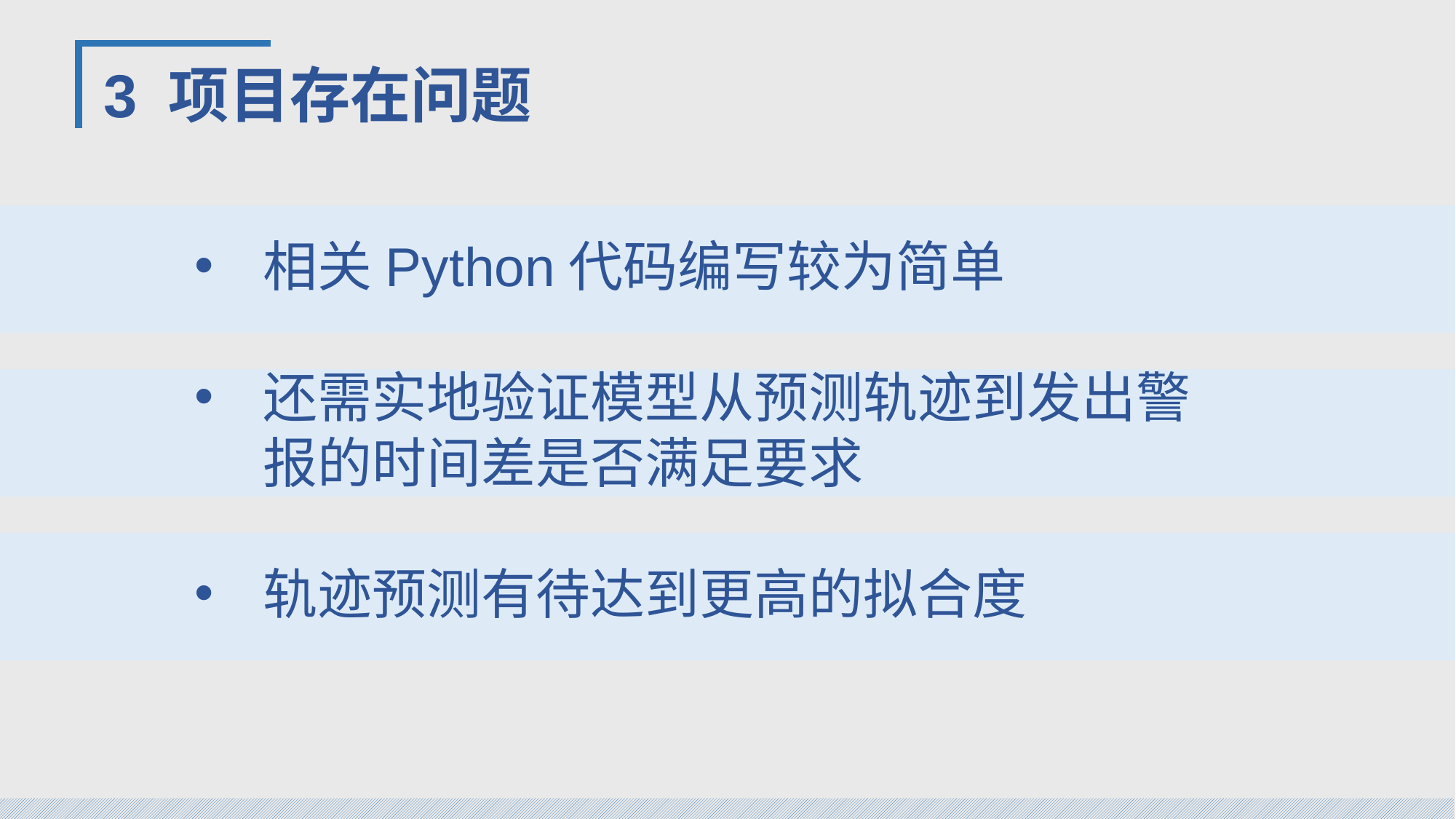

3 项目存在问题

相关Python代码编写较为简单

还需实地验证模型从预测轨迹到发出警报的时间差是否满足要求

轨迹预测有待达到更高的拟合度